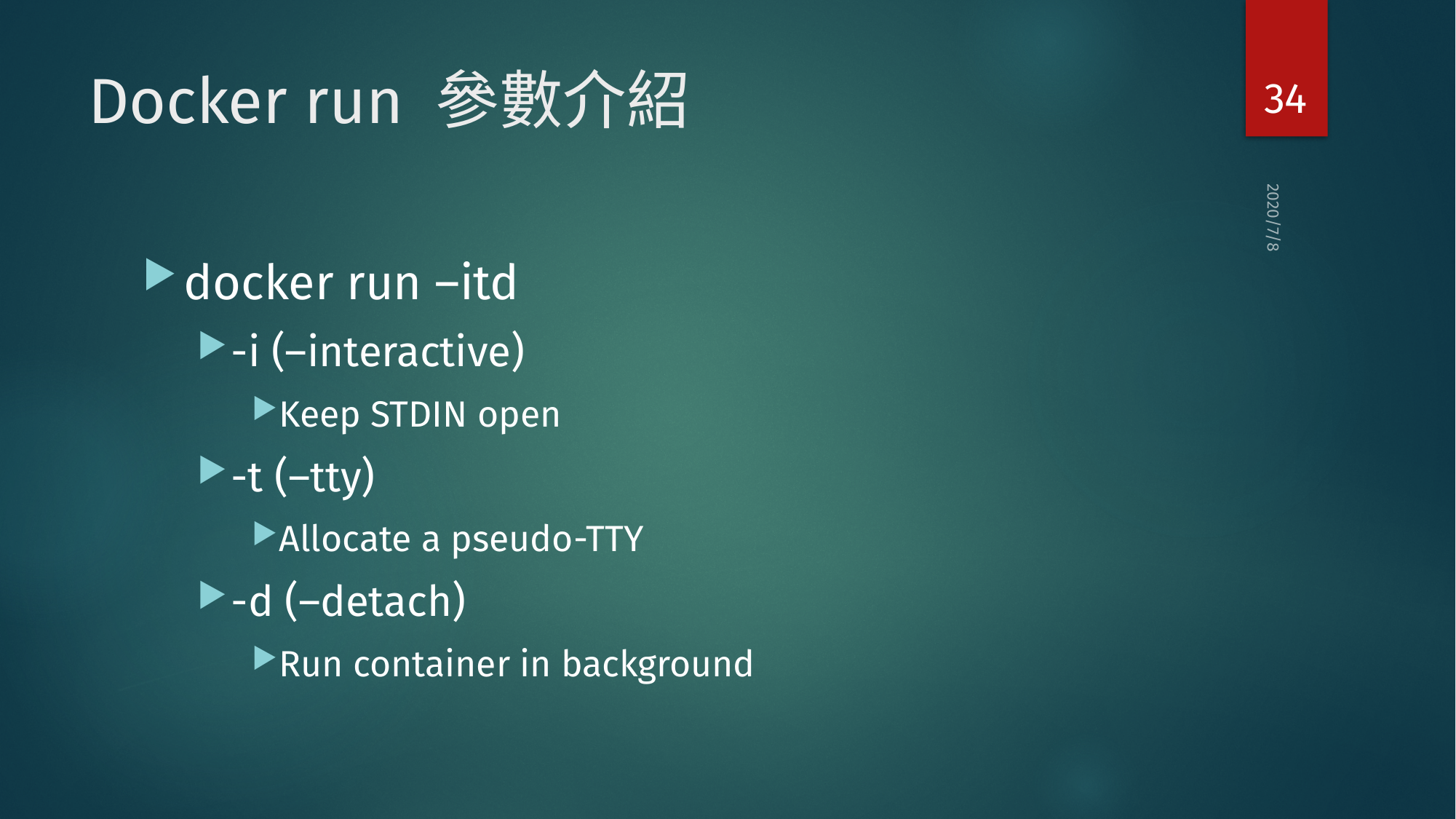

34
# Docker run 參數介紹
2020/7/8
docker run –itd
-i (–interactive)
Keep STDIN open
-t (–tty)
Allocate a pseudo-TTY
-d (–detach)
Run container in background